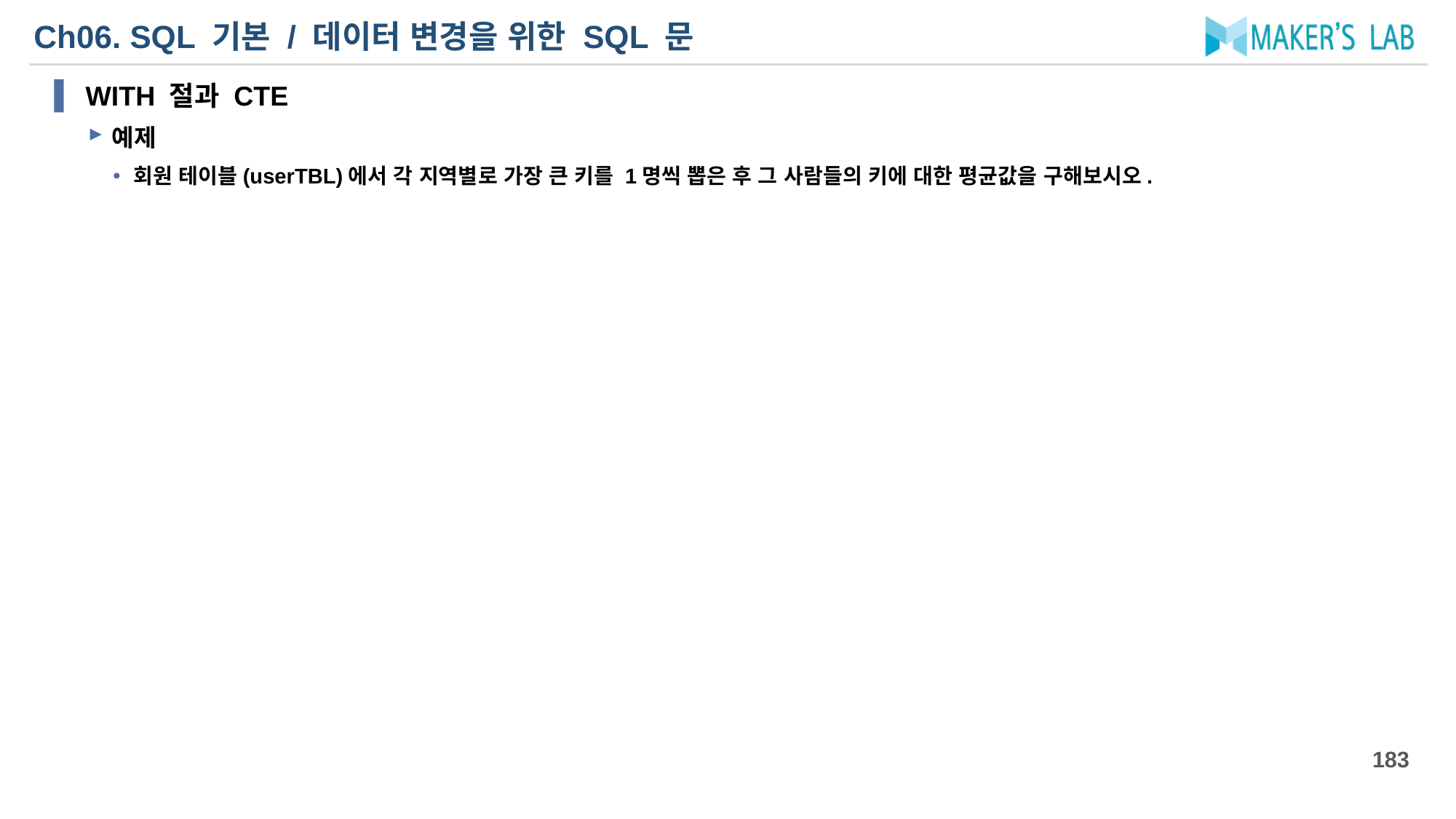

# Ch06. SQL 기본 / 데이터 변경을 위한 SQL 문
WITH 절과 CTE
예제
회원 테이블(userTBL)에서 각 지역별로 가장 큰 키를 1명씩 뽑은 후 그 사람들의 키에 대한 평균값을 구해보시오.
183